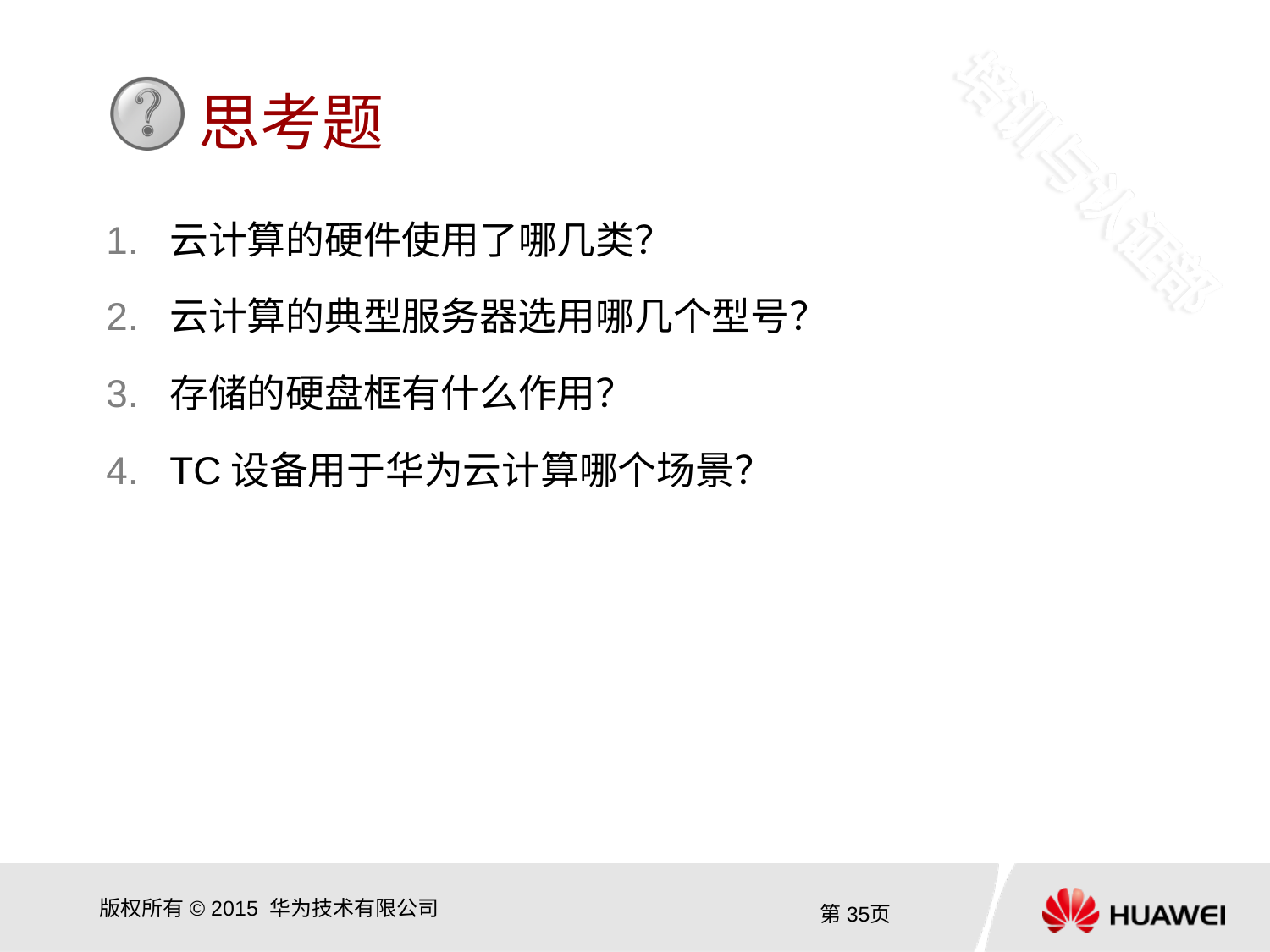

云计算的硬件使用了哪几类？
云计算的典型服务器选用哪几个型号？
存储的硬盘框有什么作用？
TC设备用于华为云计算哪个场景？